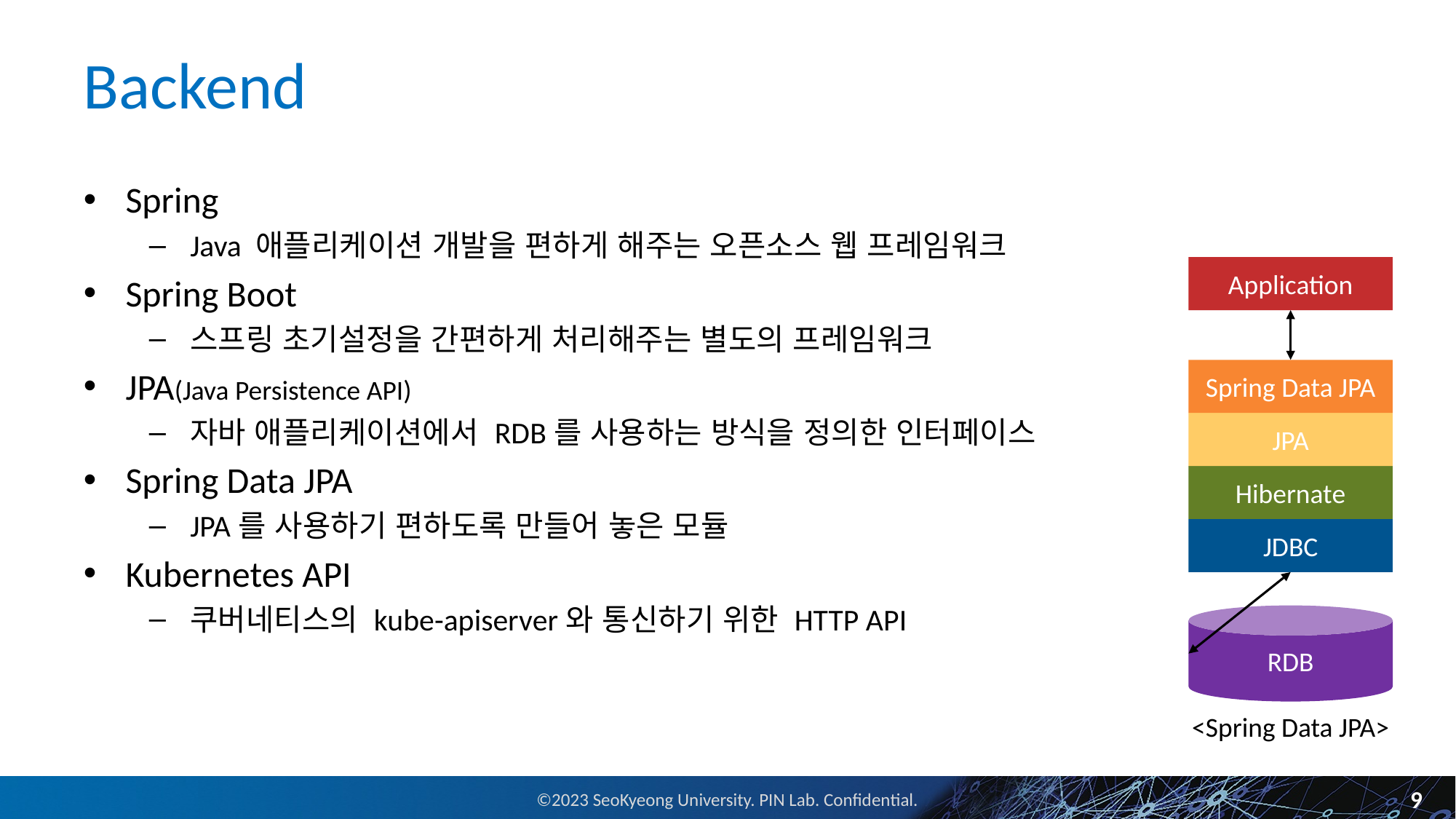

# Backend
Spring
Java 애플리케이션 개발을 편하게 해주는 오픈소스 웹 프레임워크
Spring Boot
스프링 초기설정을 간편하게 처리해주는 별도의 프레임워크
JPA(Java Persistence API)
자바 애플리케이션에서 RDB를 사용하는 방식을 정의한 인터페이스
Spring Data JPA
JPA를 사용하기 편하도록 만들어 놓은 모듈
Kubernetes API
쿠버네티스의 kube-apiserver와 통신하기 위한 HTTP API

Application
Spring Data JPA
JPA
Hibernate
JDBC
RDB
<Spring Data JPA>
9